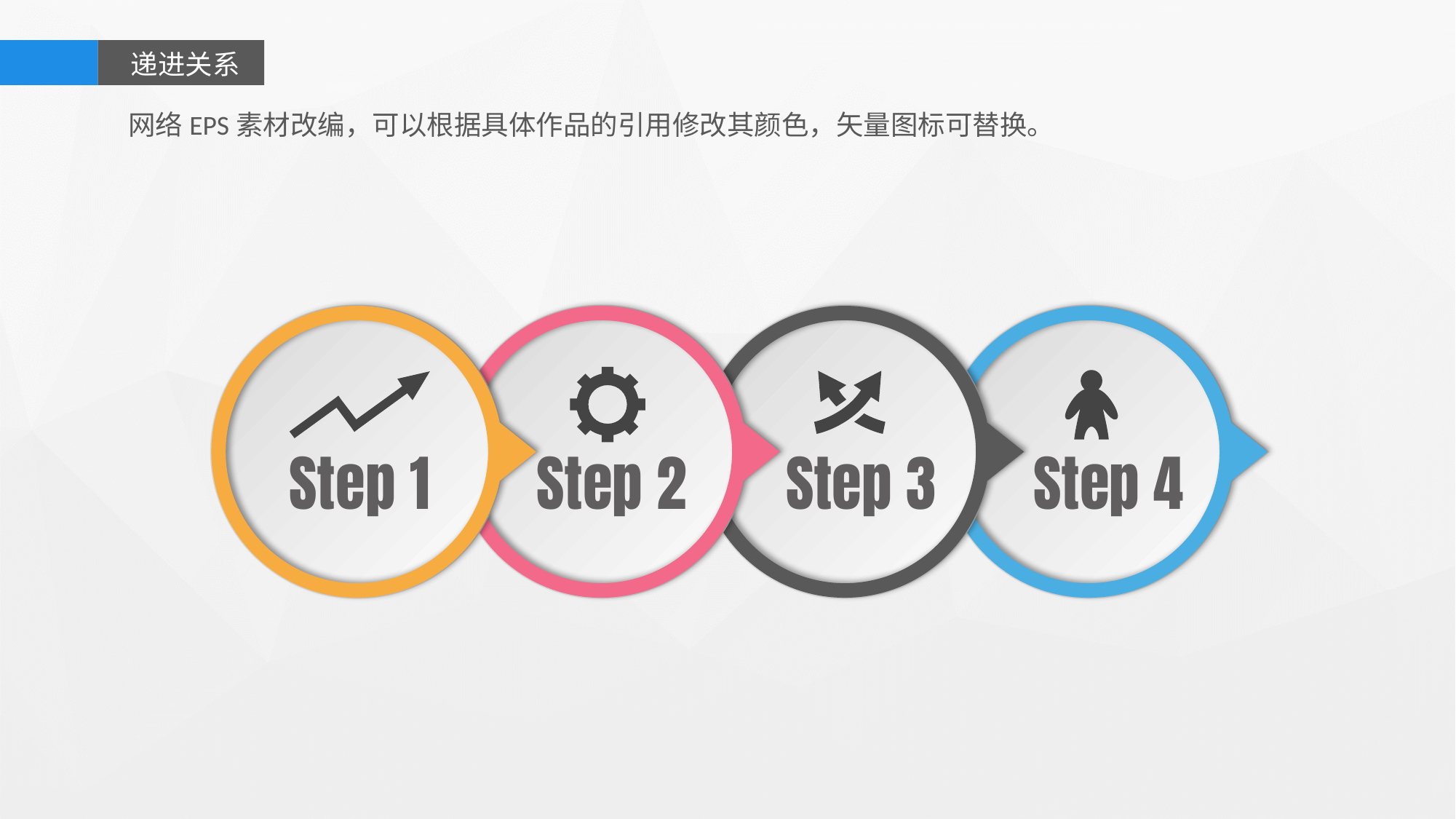

递进关系
网络EPS素材改编，可以根据具体作品的引用修改其颜色，矢量图标可替换。

Step 1
Step 2
Step 3
Step 4